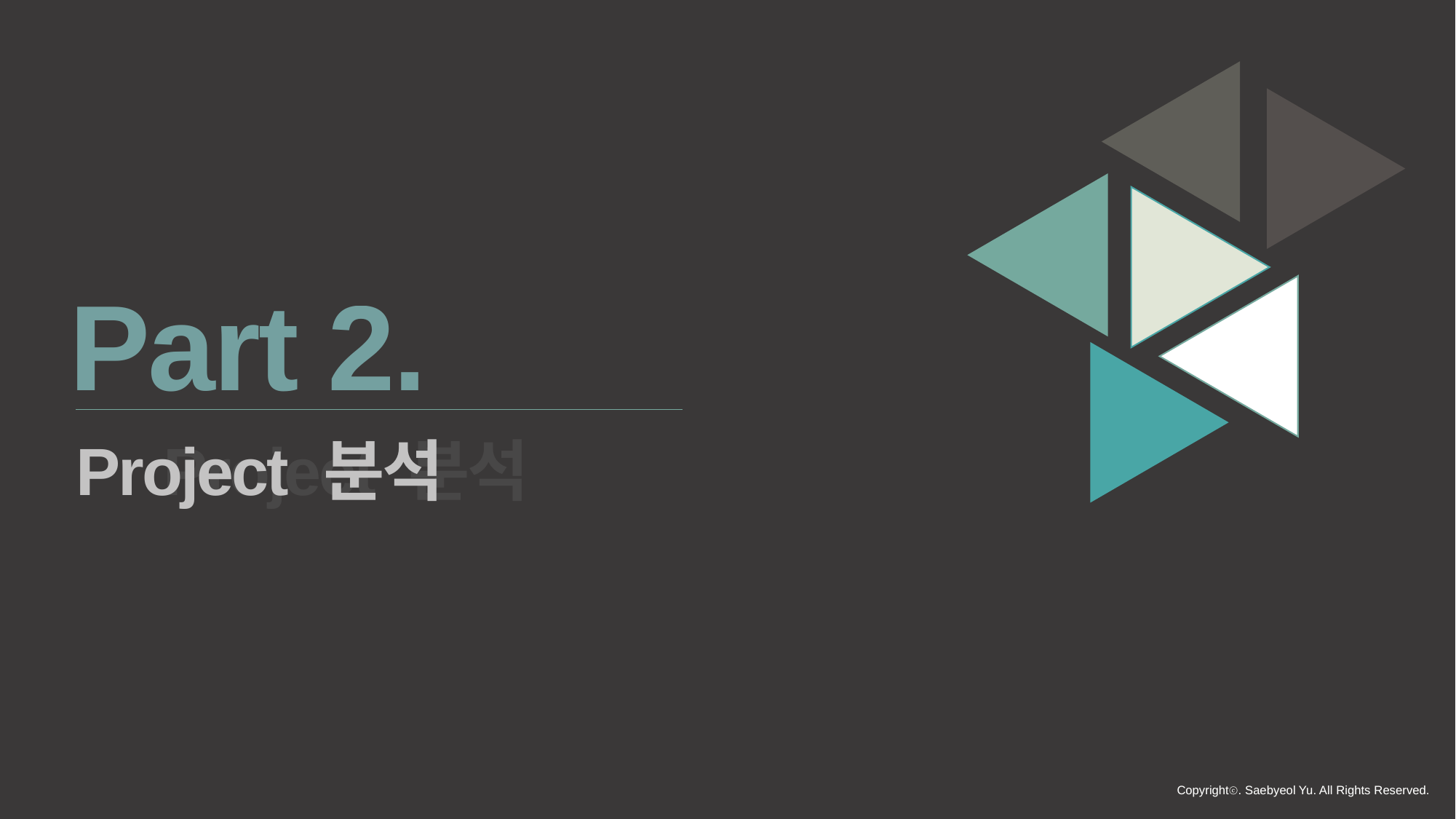

Part 2.
Project 분석
Project 분석
Copyrightⓒ. Saebyeol Yu. All Rights Reserved.